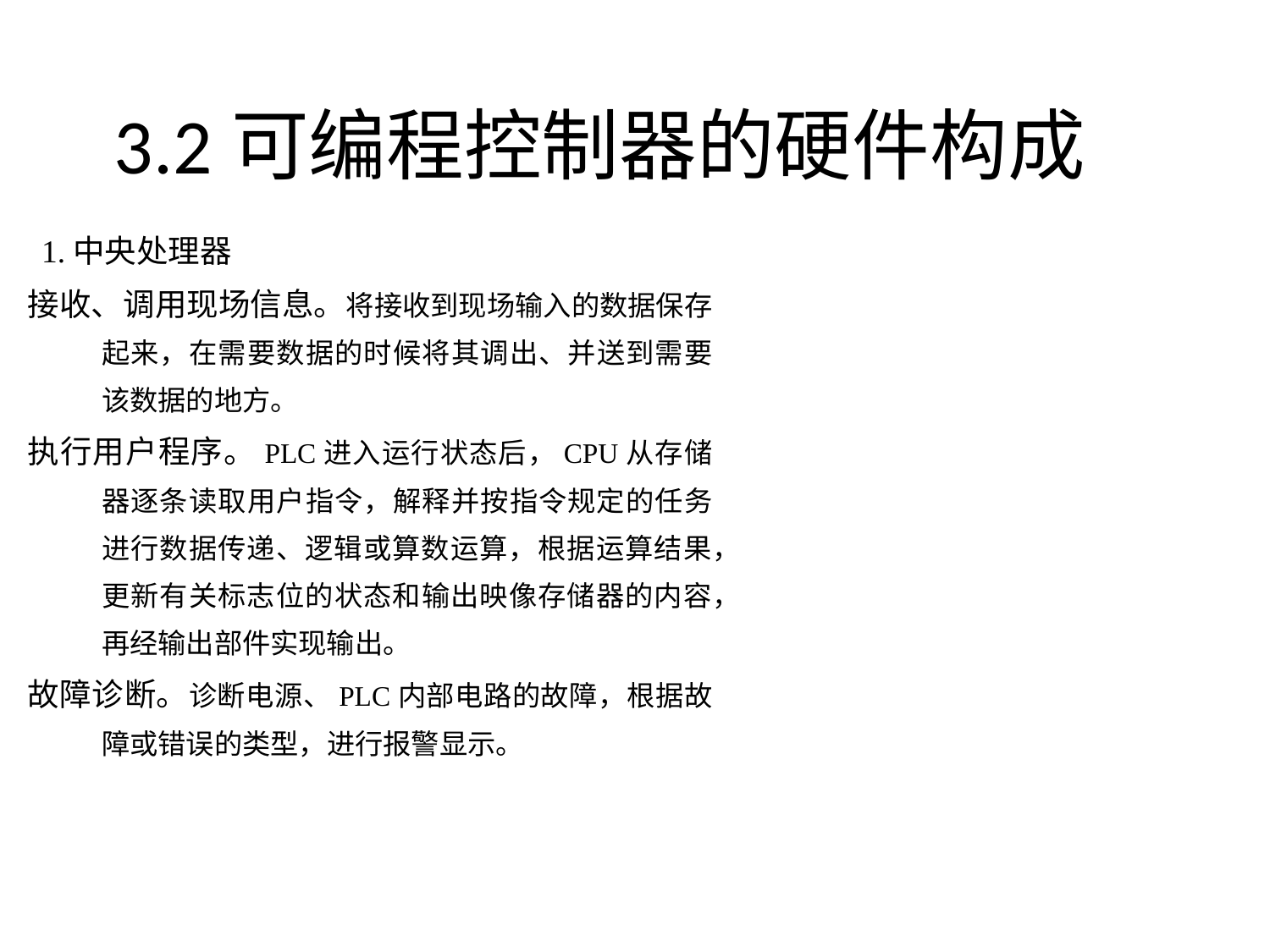

# 3.2可编程控制器的硬件构成
  1.中央处理器
接收、调用现场信息。将接收到现场输入的数据保存起来，在需要数据的时候将其调出、并送到需要该数据的地方。
执行用户程序。PLC进入运行状态后，CPU从存储器逐条读取用户指令，解释并按指令规定的任务进行数据传递、逻辑或算数运算，根据运算结果，更新有关标志位的状态和输出映像存储器的内容，再经输出部件实现输出。
故障诊断。诊断电源、PLC内部电路的故障，根据故障或错误的类型，进行报警显示。